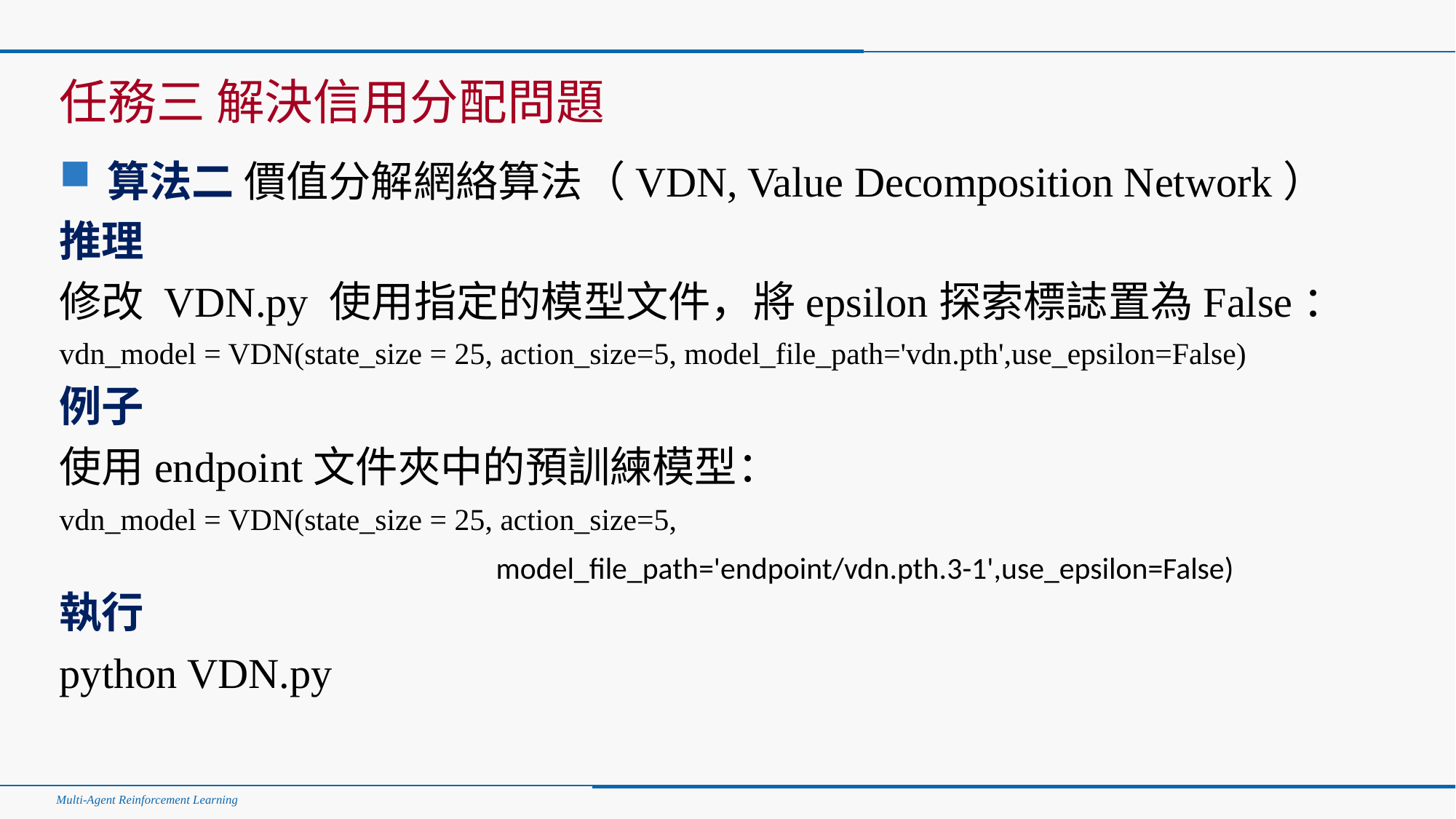

#
任務三 解決信用分配問題
算法二 價值分解網絡算法（VDN, Value Decomposition Network）
推理
修改 VDN.py 使用指定的模型文件，將epsilon探索標誌置為False：
vdn_model = VDN(state_size = 25, action_size=5, model_file_path='vdn.pth',use_epsilon=False)
例子
使用endpoint文件夾中的預訓練模型：
vdn_model = VDN(state_size = 25, action_size=5,
model_file_path='endpoint/vdn.pth.3-1',use_epsilon=False)
執行
python VDN.py
57